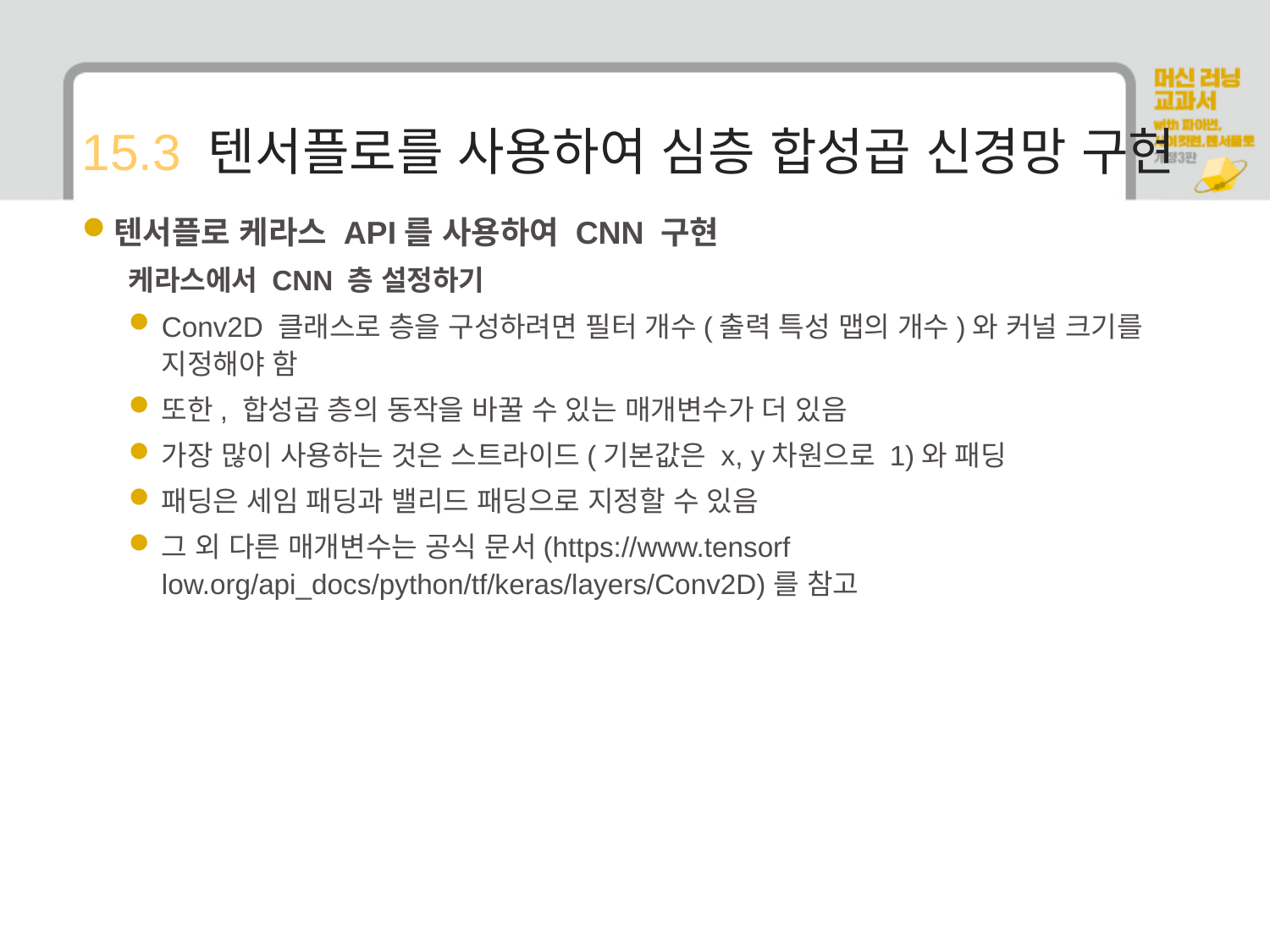

# 15.3 텐서플로를 사용하여 심층 합성곱 신경망 구현
텐서플로 케라스 API를 사용하여 CNN 구현
케라스에서 CNN 층 설정하기
Conv2D 클래스로 층을 구성하려면 필터 개수(출력 특성 맵의 개수)와 커널 크기를 지정해야 함
또한, 합성곱 층의 동작을 바꿀 수 있는 매개변수가 더 있음
가장 많이 사용하는 것은 스트라이드(기본값은 x, y차원으로 1)와 패딩
패딩은 세임 패딩과 밸리드 패딩으로 지정할 수 있음
그 외 다른 매개변수는 공식 문서(https://www.tensorf low.org/api_docs/python/tf/keras/layers/Conv2D)를 참고